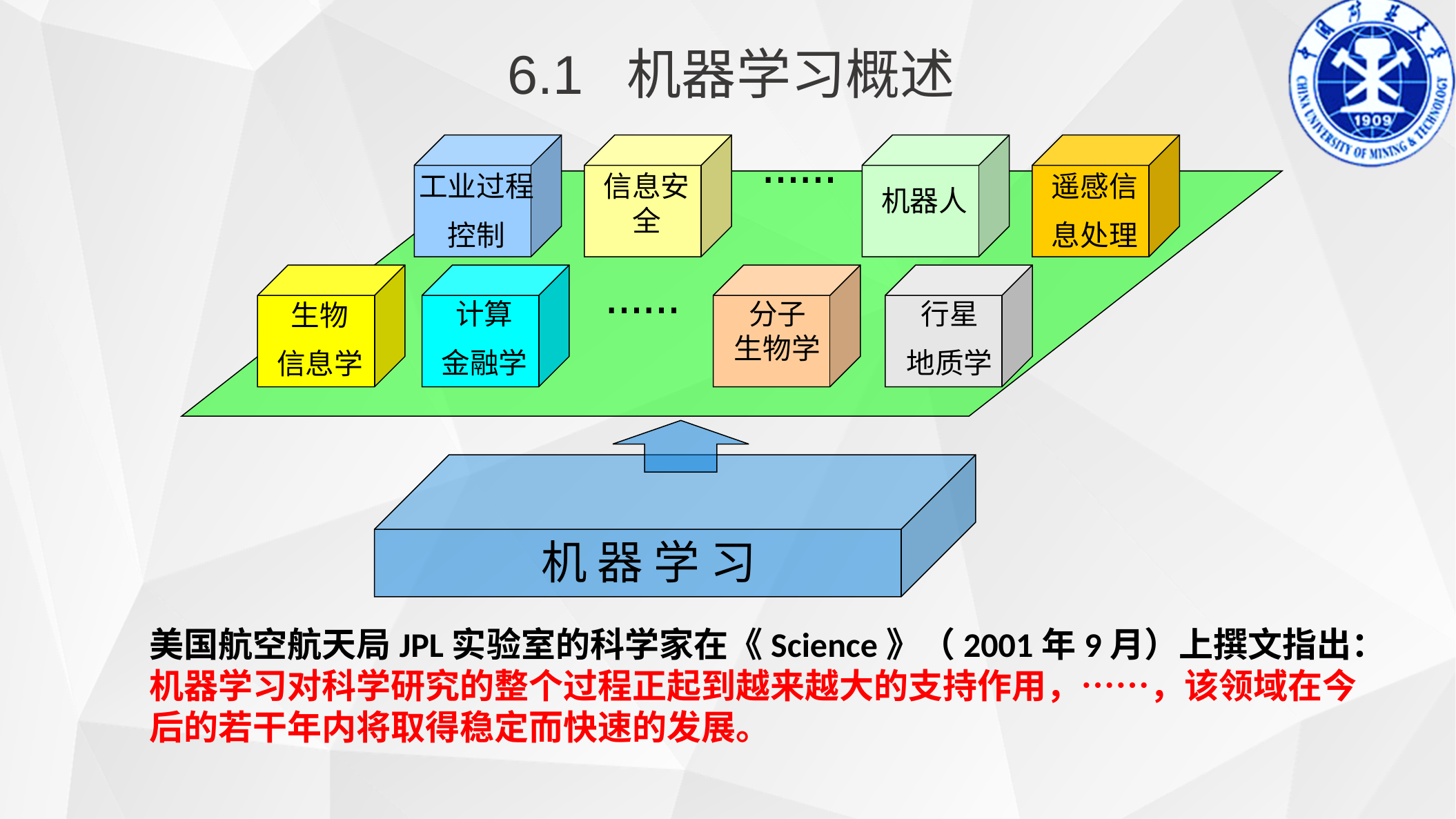

6.1  机器学习概述
……

工业过程
控制
信息安全
遥感信
息处理

机器人
……

计算
金融学
分子
生物学
行星
地质学
生物
信息学

机 器 学 习
    美国航空航天局JPL实验室的科学家在《Science》（2001年9月）上撰文指出：机器学习对科学研究的整个过程正起到越来越大的支持作用，……，该领域在今后的若干年内将取得稳定而快速的发展。